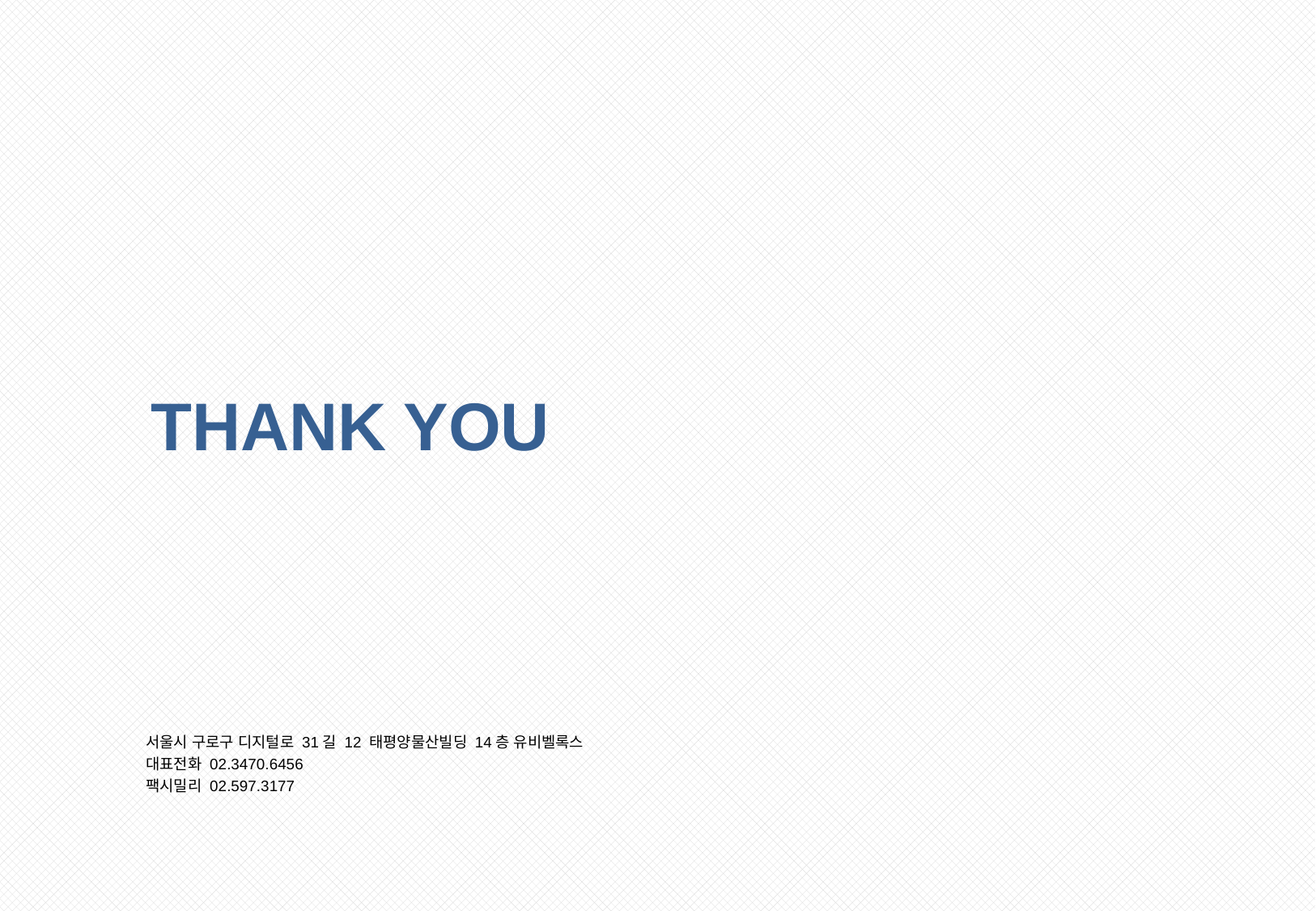

THANK YOU
서울시 구로구 디지털로 31길 12 태평양물산빌딩 14층 유비벨록스
대표전화 02.3470.6456
팩시밀리 02.597.3177